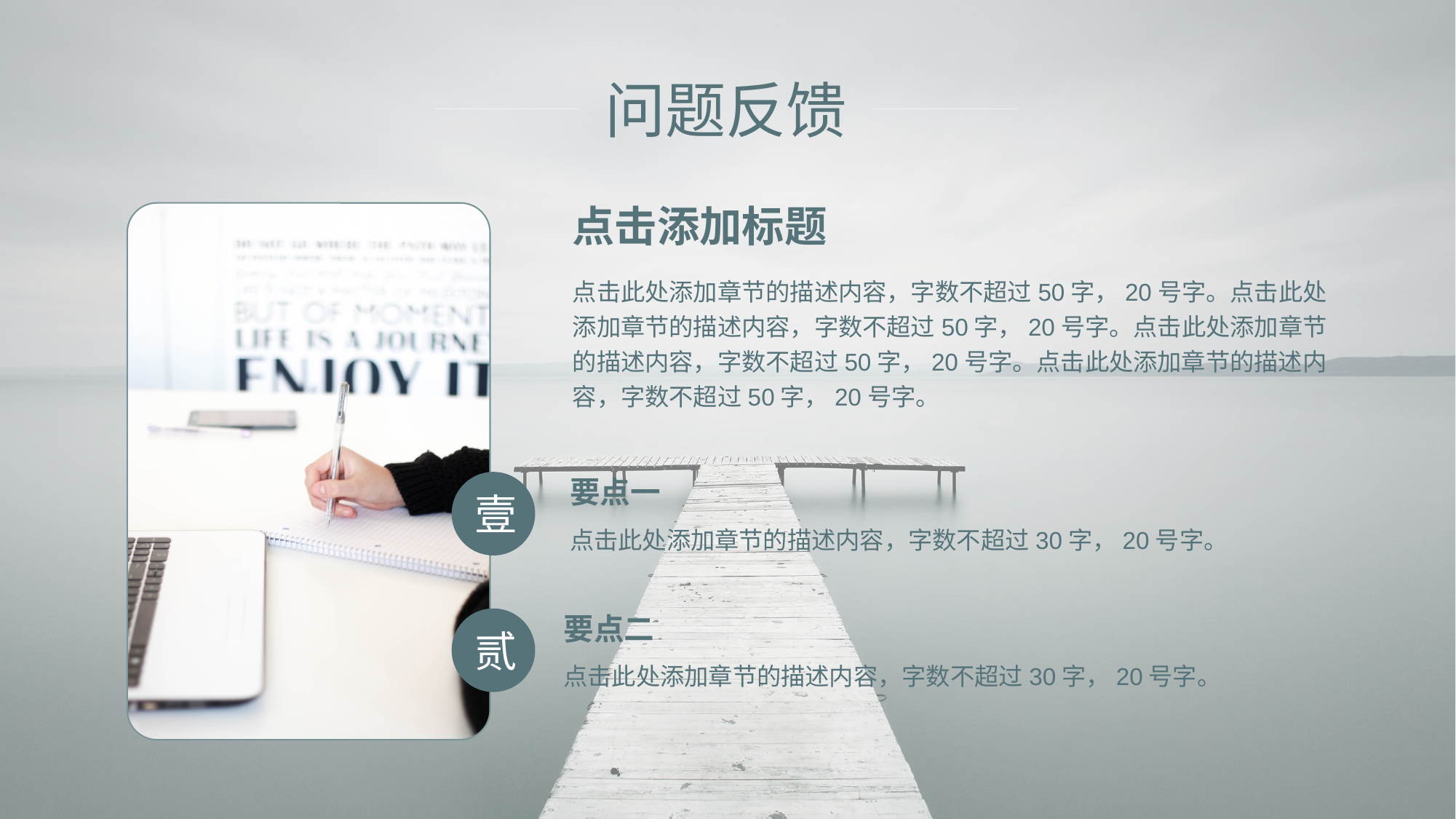

问题反馈
点击添加标题

点击此处添加章节的描述内容，字数不超过50字，20号字。点击此处添加章节的描述内容，字数不超过50字，20号字。点击此处添加章节的描述内容，字数不超过50字，20号字。点击此处添加章节的描述内容，字数不超过50字，20号字。
要点一
壹
点击此处添加章节的描述内容，字数不超过30字，20号字。
要点二
贰
点击此处添加章节的描述内容，字数不超过30字，20号字。